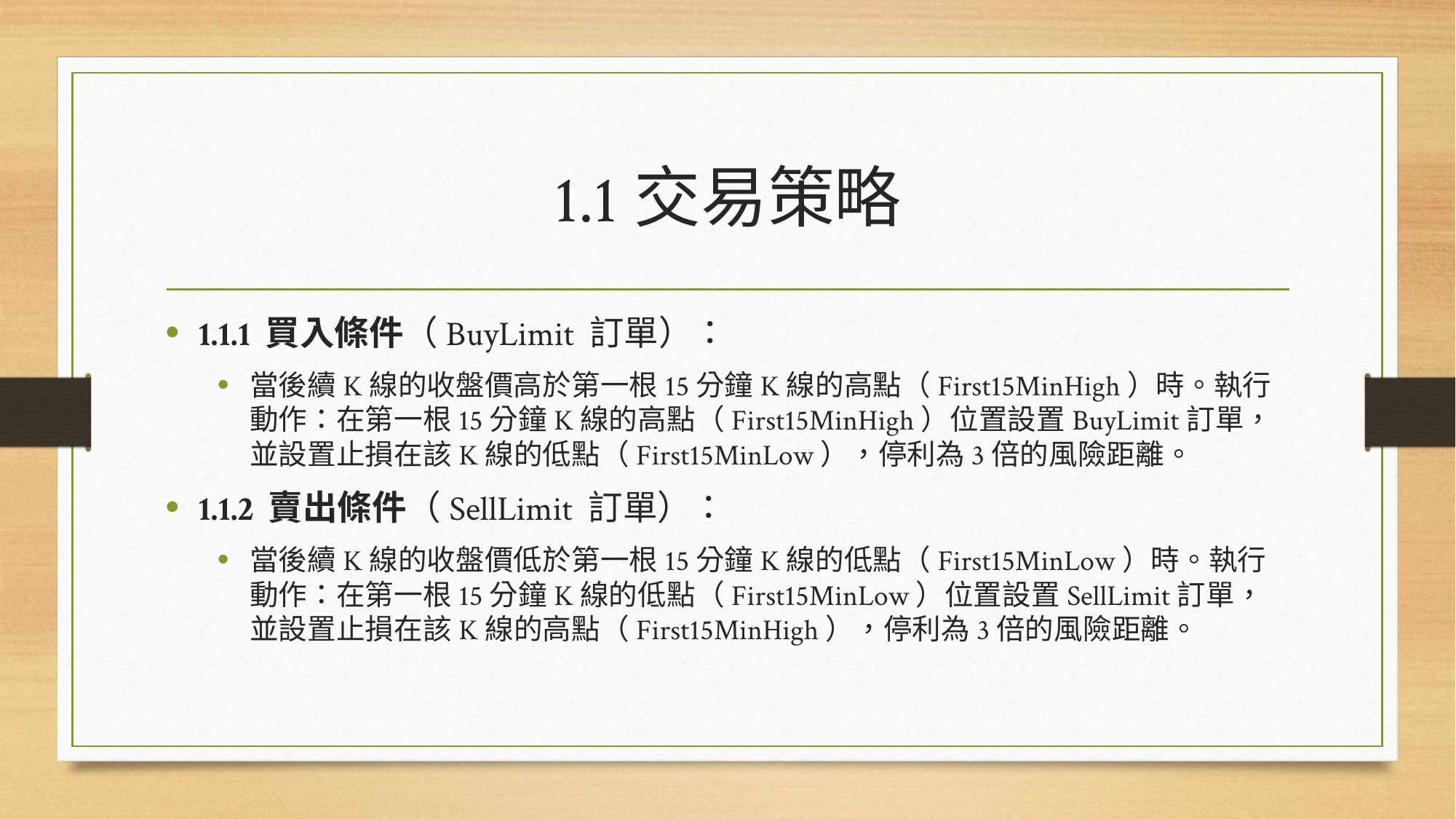

# 1.1交易策略
1.1.1 買入條件（BuyLimit 訂單）：
當後續K線的收盤價高於第一根15分鐘K線的高點（First15MinHigh）時。執行動作：在第一根15分鐘K線的高點（First15MinHigh）位置設置BuyLimit訂單，並設置止損在該K線的低點（First15MinLow），停利為3倍的風險距離。
1.1.2 賣出條件（SellLimit 訂單）：
當後續K線的收盤價低於第一根15分鐘K線的低點（First15MinLow）時。執行動作：在第一根15分鐘K線的低點（First15MinLow）位置設置SellLimit訂單，並設置止損在該K線的高點（First15MinHigh），停利為3倍的風險距離。